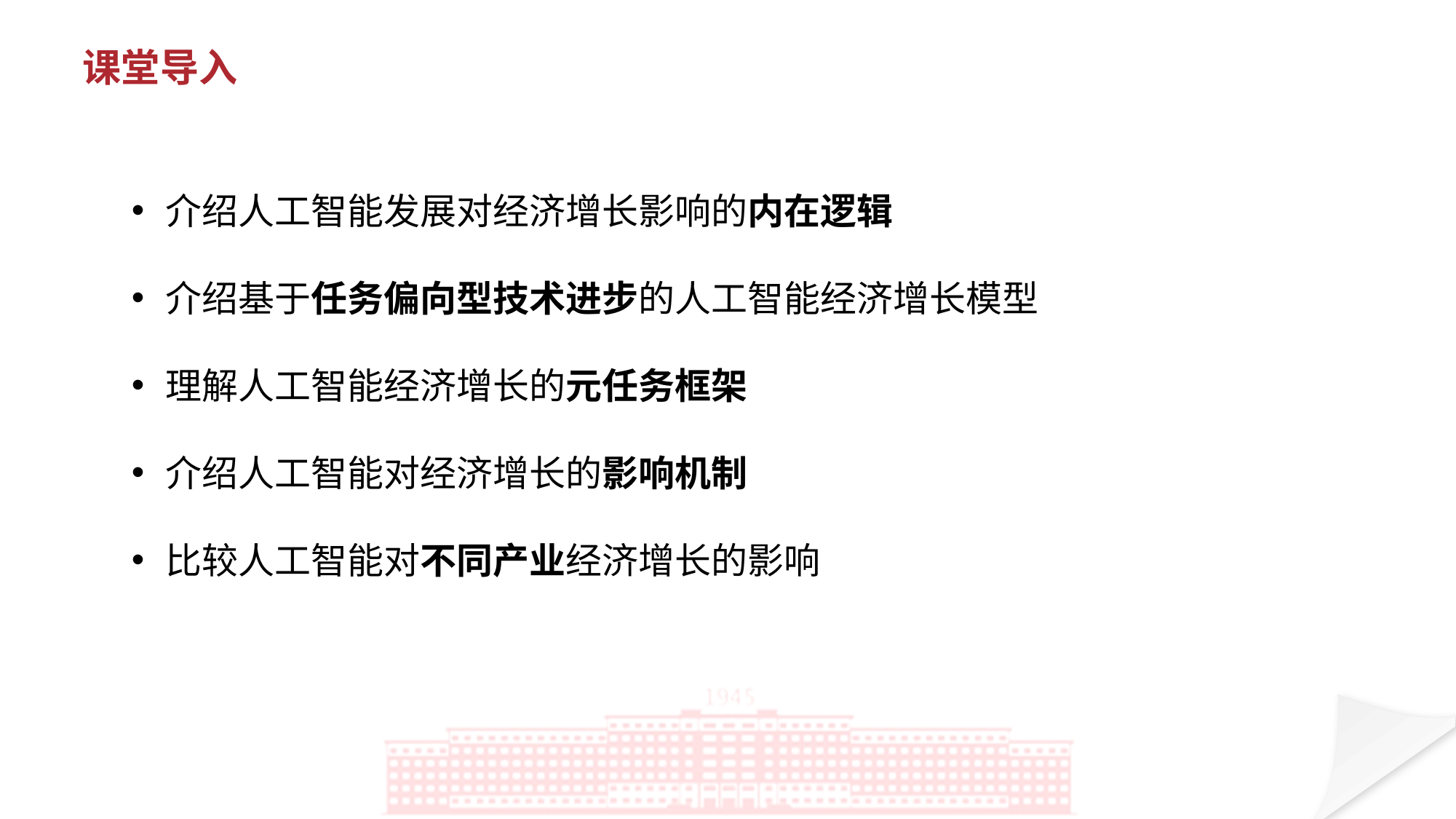

课堂导入
介绍人工智能发展对经济增长影响的内在逻辑
介绍基于任务偏向型技术进步的人工智能经济增长模型
理解人工智能经济增长的元任务框架
介绍人工智能对经济增长的影响机制
比较人工智能对不同产业经济增长的影响